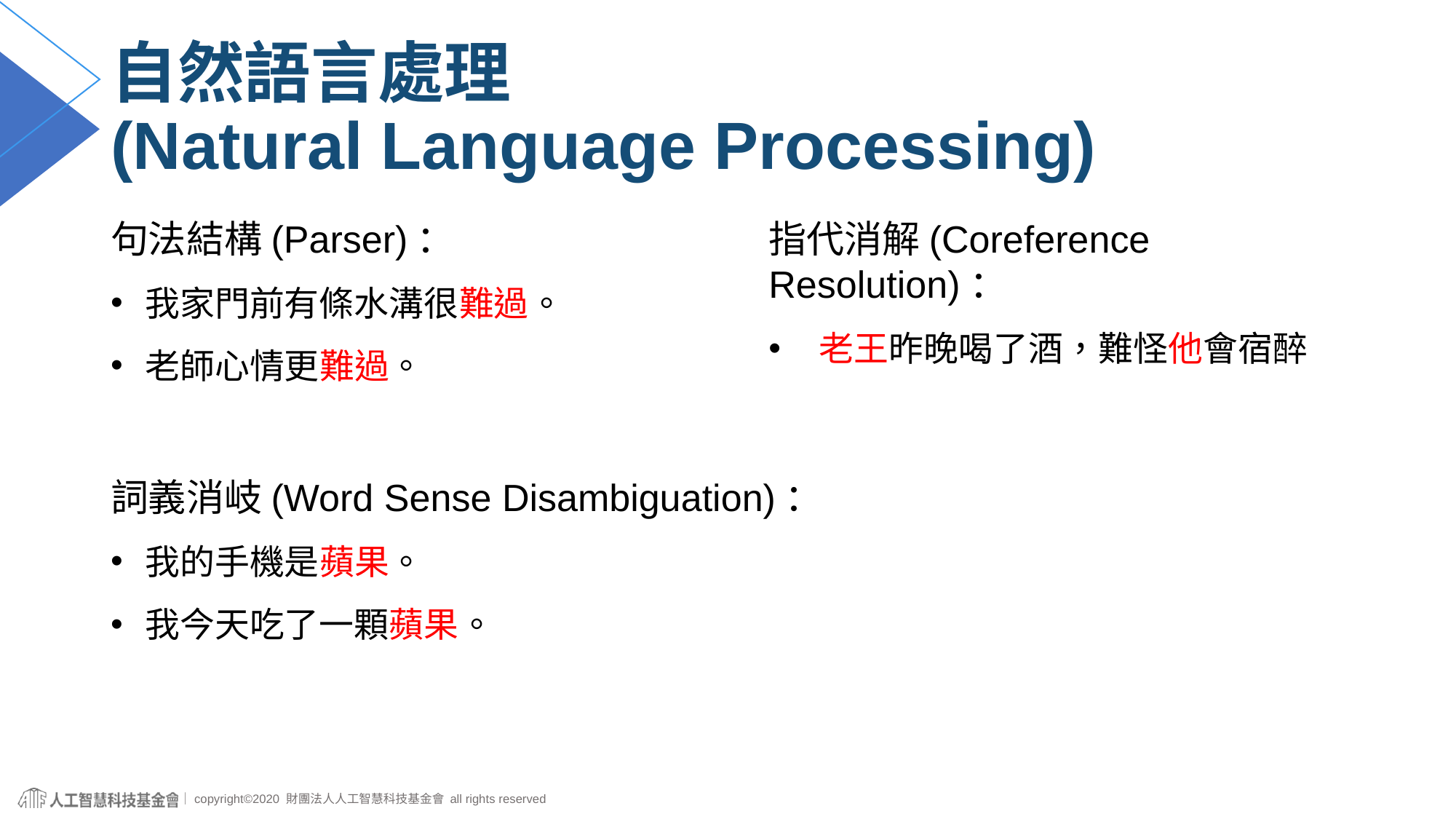

# 自然語言處理 (Natural Language Processing)
句法結構(Parser)：
我家門前有條水溝很難過。
老師心情更難過。
指代消解(Coreference Resolution)：
 老王昨晚喝了酒，難怪他會宿醉
詞義消岐(Word Sense Disambiguation)：
我的手機是蘋果。
我今天吃了一顆蘋果。